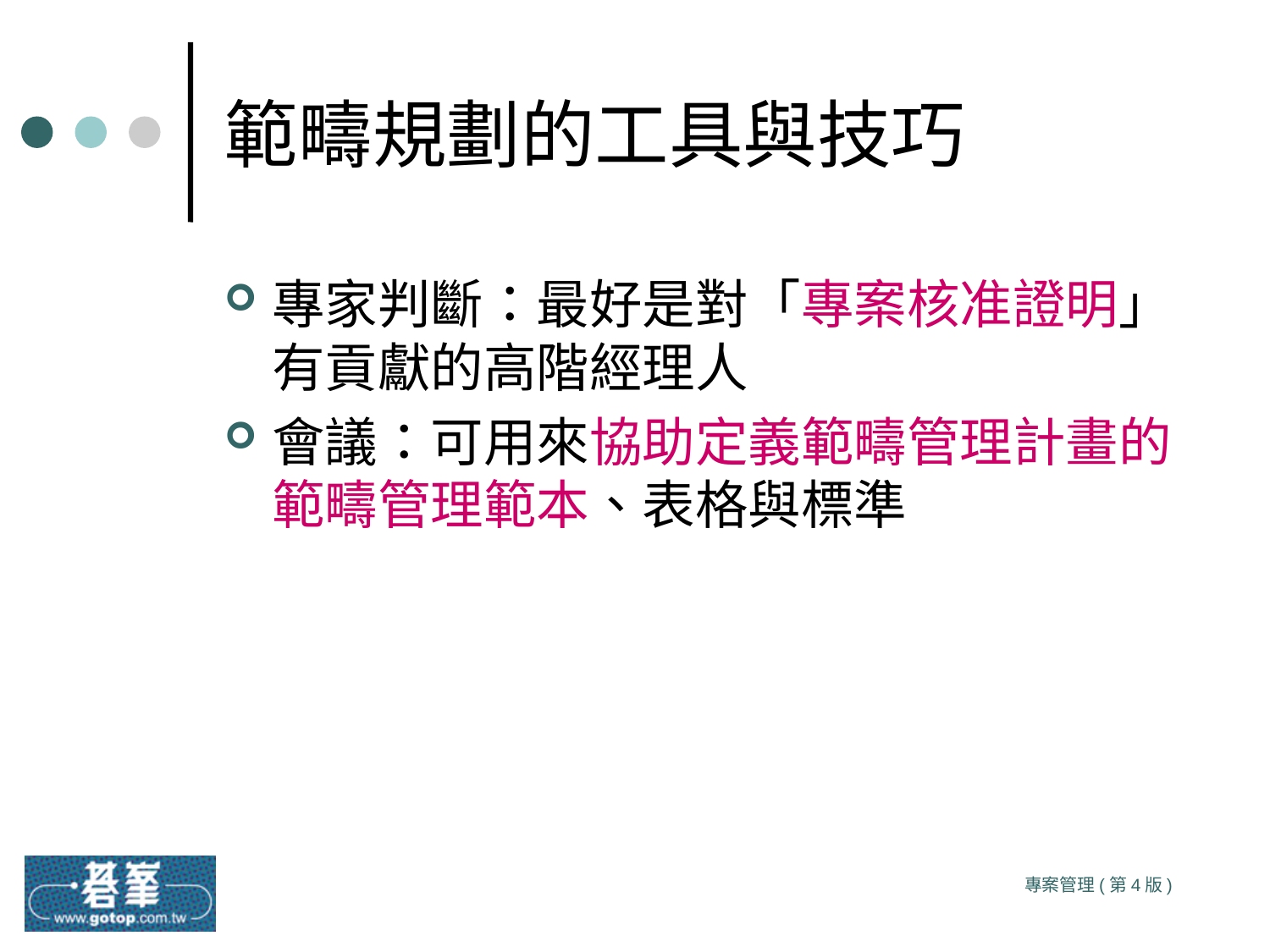

# 範疇規劃的工具與技巧
專家判斷：最好是對「專案核准證明」有貢獻的高階經理人
會議：可用來協助定義範疇管理計畫的範疇管理範本、表格與標準
專案管理(第4版)